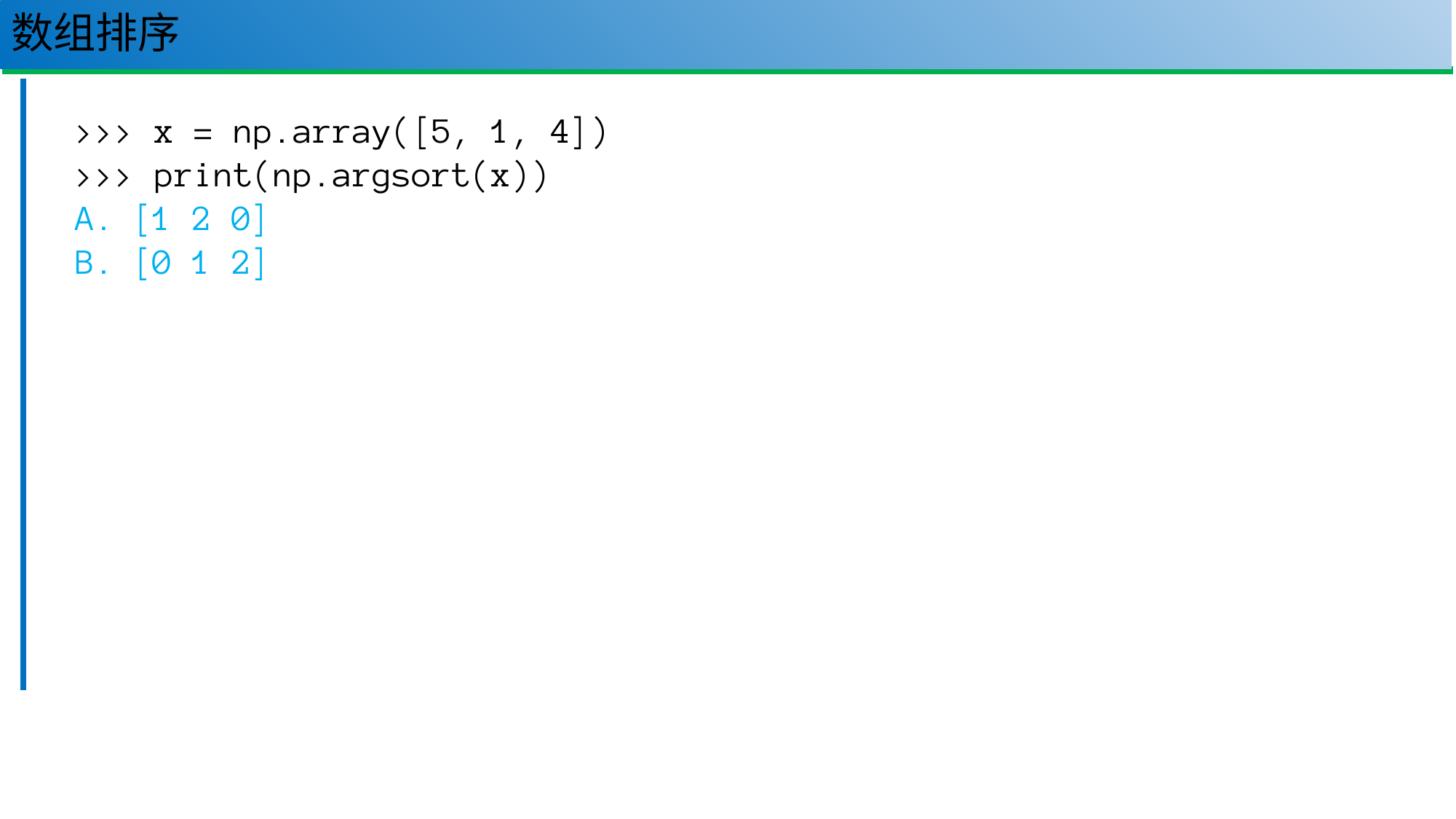

# 数组排序
100
>>> x = np.array([5, 1, 4])
>>> print(np.argsort(x))
[1 2 0]
[0 1 2]